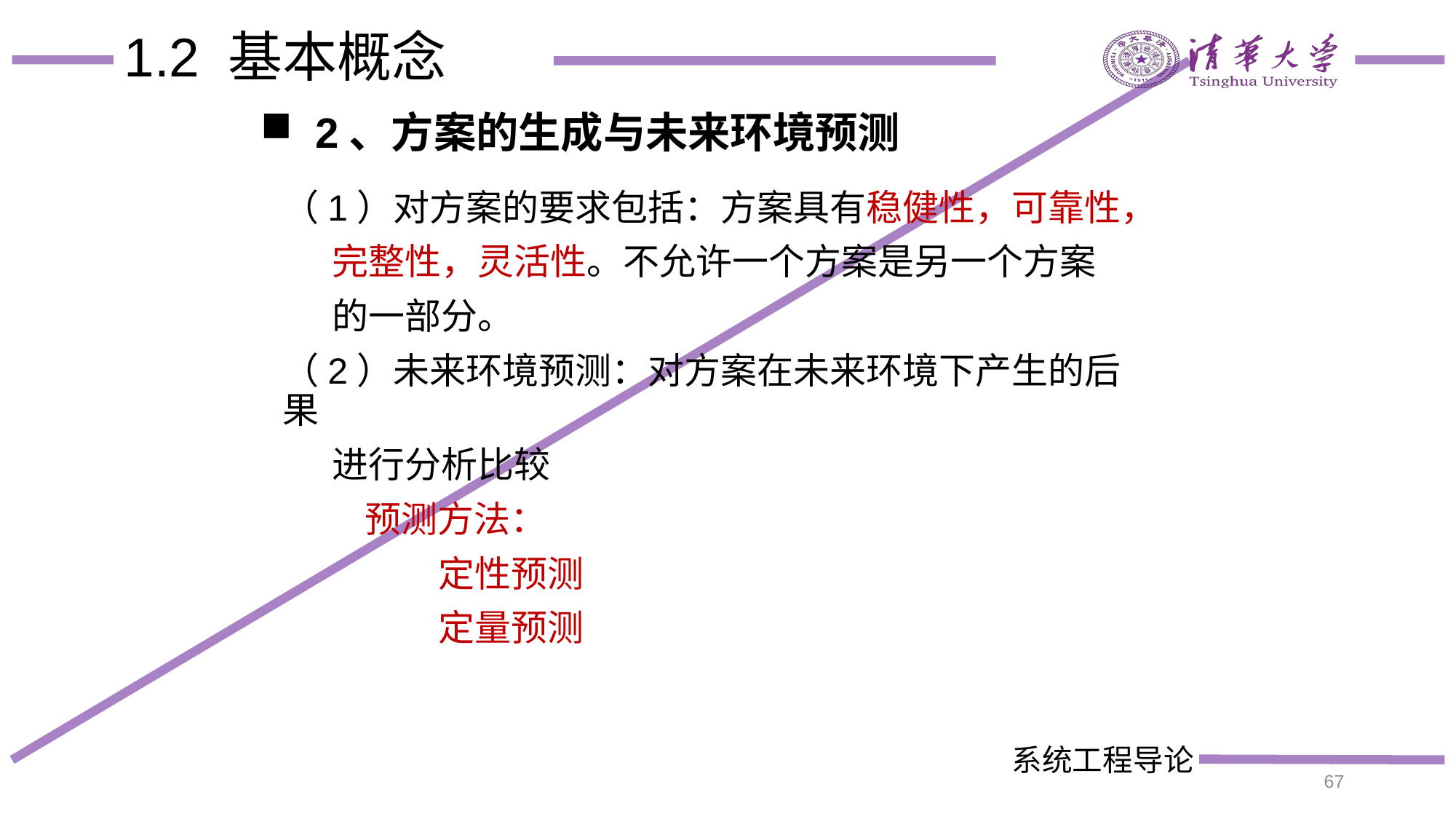

# 1.2 基本概念
2、方案的生成与未来环境预测
（1）对方案的要求包括：方案具有稳健性，可靠性，
     完整性，灵活性。不允许一个方案是另一个方案
     的一部分。
（2）未来环境预测：对方案在未来环境下产生的后果
     进行分析比较
         预测方法：
                  定性预测
                  定量预测
67